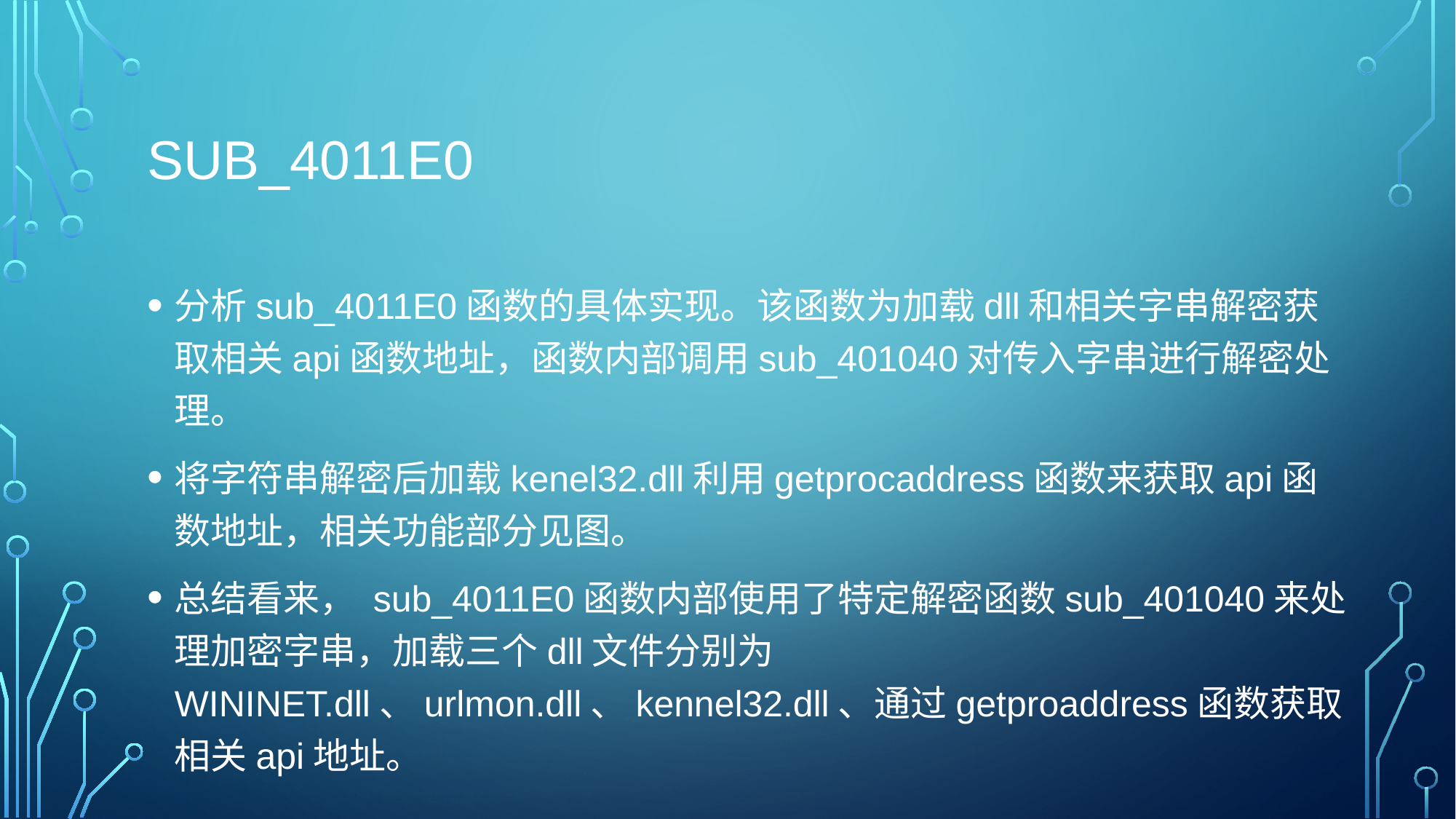

# sub_4011E0
分析sub_4011E0函数的具体实现。该函数为加载dll和相关字串解密获取相关api函数地址，函数内部调用sub_401040对传入字串进行解密处理。
将字符串解密后加载kenel32.dll利用getprocaddress函数来获取api函数地址，相关功能部分见图。
总结看来， sub_4011E0函数内部使用了特定解密函数sub_401040来处理加密字串，加载三个dll文件分别为WININET.dll、urlmon.dll、kennel32.dll、通过getproaddress函数获取相关api地址。